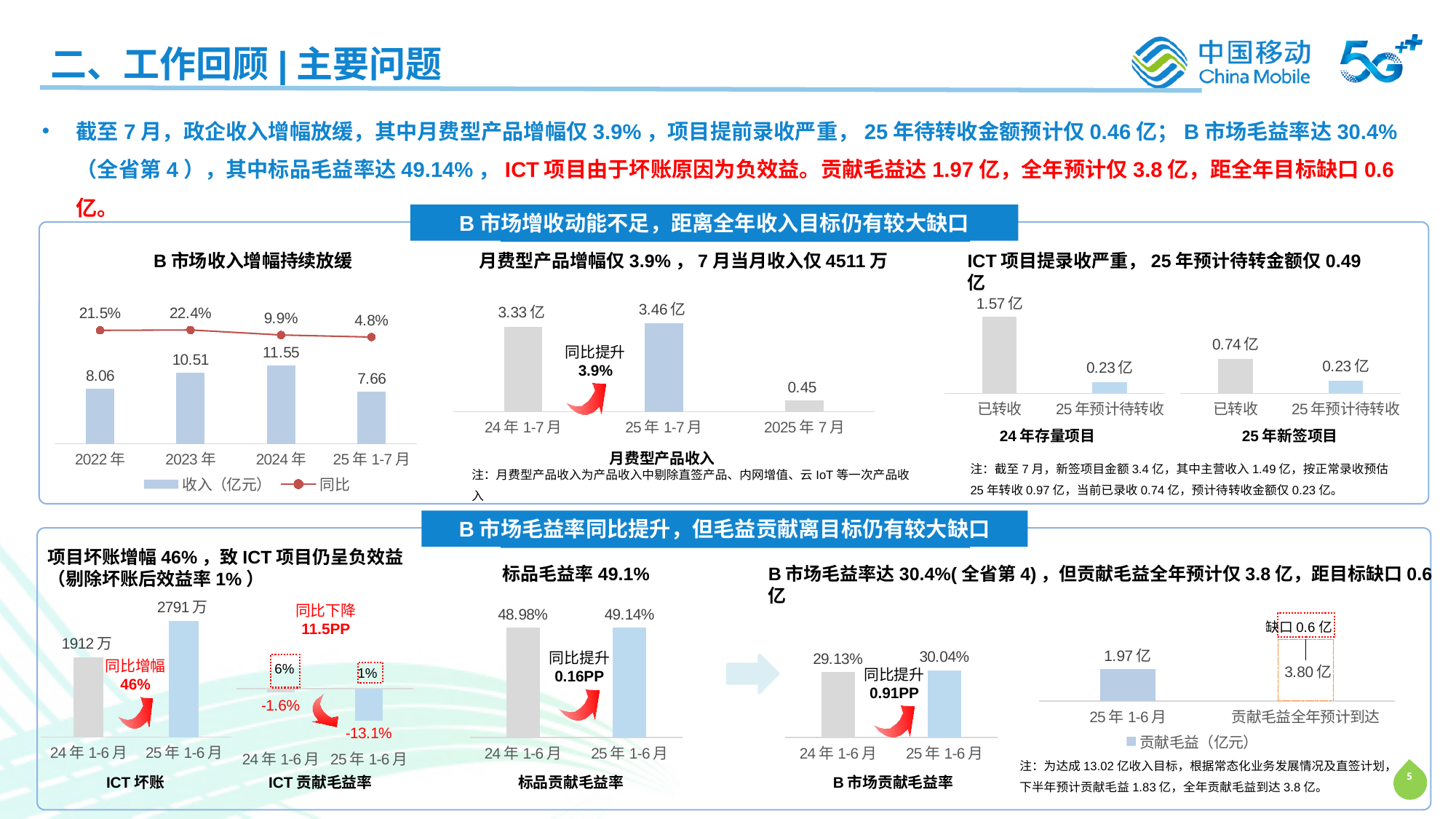

二、工作回顾|主要问题
截至7月，政企收入增幅放缓，其中月费型产品增幅仅3.9%，项目提前录收严重，25年待转收金额预计仅0.46亿；B市场毛益率达30.4%（全省第4），其中标品毛益率达49.14%，ICT项目由于坏账原因为负效益。贡献毛益达1.97亿，全年预计仅3.8亿，距全年目标缺口0.6亿。
B市场增收动能不足，距离全年收入目标仍有较大缺口
B市场增收动能不足，项目提前录收严重

### Chart

| Category | 系列 1 |
|---|---|
| 已转收 | 1.57 |
| 25年预计待转收 | 0.23 |

### Chart

| Category | 系列 1 |
|---|---|
| 已转收 | 0.71 |
| 25年预计待转收 | 0.2585 |
24年存量项目
25年新签项目
B市场收入增幅持续放缓
月费型产品增幅仅3.9%，7月当月收入仅4511万
ICT项目提录收严重，25年预计待转金额仅0.49亿

### Chart

| Category | 系列 1 |
|---|---|
| 24年1-7月 | 3.33160099973 |
| 25年1-7月 | 3.4603960142434 |
| 2025年7月 | 0.4511 |
同比提升
3.9%

月费型产品收入

### Chart

| Category | 收入（亿元） | 同比 |
|---|---|---|
| 2022年 | 8.06439569047299 | 0.214770127537653 |
| 2023年 | 10.5062757153582 | 0.223702787640389 |
| 2024年 | 11.5513613407031 | 0.0994721382716914 |
| 25年1-7月 | 7.6599606333 | 0.0482948854995966 |
注：截至7月，新签项目金额3.4亿，其中主营收入1.49亿，按正常录收预估25年转收0.97亿，当前已录收0.74亿，预计待转收金额仅0.23亿。
注：月费型产品收入为产品收入中剔除直签产品、内网增值、云IoT等一次产品收入
B市场毛益率同比提升，但毛益贡献离目标仍有较大缺口
收入结构仍有待调优，高效益业务增量贡献偏低

项目坏账增幅46%，致ICT项目仍呈负效益（剔除坏账后效益率1%）

### Chart

| Category | 贡献毛益（亿元） |
|---|---|
| 25年1-6月 | 1.9697987001 |
| 贡献毛益全年预计到达 | 3.79654908128589 |
标品毛益率49.1%
B市场毛益率达30.4%(全省第4)，但贡献毛益全年预计仅3.8亿，距目标缺口0.6亿

### Chart

| Category | 系列 1 |
|---|---|
| 24年1-6月 | 1911.677193 |
| 25年1-6月 | 2790.6085386 |
同比增幅
46%

ICT坏账

### Chart

| Category | 系列 1 |
|---|---|
| 24年1-6月 | -0.0164623687680181 |
| 25年1-6月 | -0.131325289876622 |
同比下降
11.5PP
ICT贡献毛益率

### Chart

| Category | 系列 1 |
|---|---|
| 24年1-6月 | 0.489777336355877 |
| 25年1-6月 | 0.491421307448806 |
同比提升
0.16PP

标品贡献毛益率

### Chart

| Category | 系列 1 |
|---|---|
| 24年1-6月 | 0.291348699338921 |
| 25年1-6月 | 0.300427976273775 |
同比提升
0.91PP

B市场贡献毛益率

1%

注：为达成13.02亿收入目标，根据常态化业务发展情况及直签计划，下半年预计贡献毛益1.83亿，全年贡献毛益到达3.8亿。
缺口0.6亿

6%